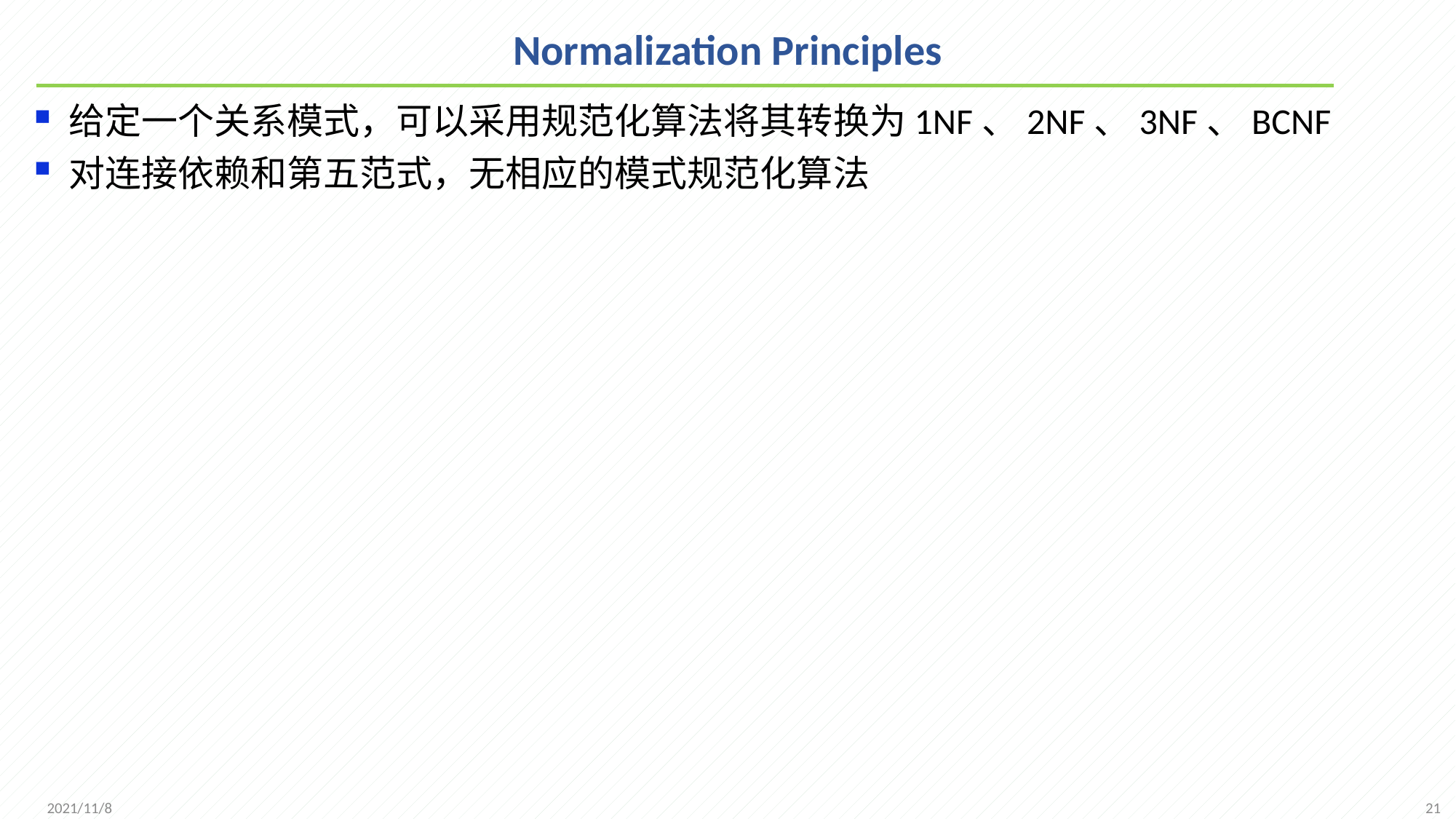

# Normalization Principles
给定一个关系模式，可以采用规范化算法将其转换为1NF、2NF、3NF、BCNF
对连接依赖和第五范式，无相应的模式规范化算法

21
2021/11/8